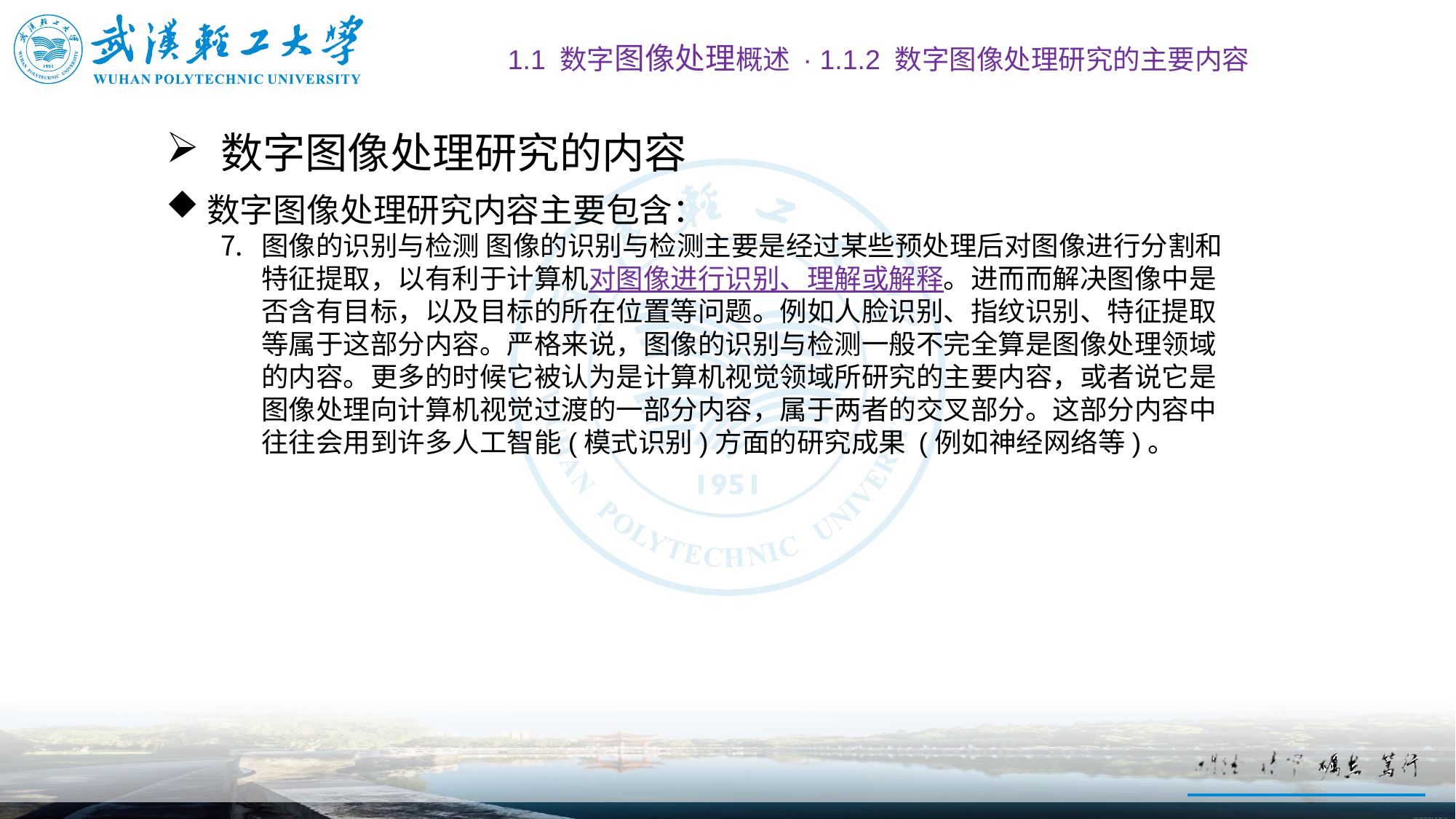

1.1 数字图像处理概述 · 1.1.2 数字图像处理研究的主要内容
# 数字图像处理研究的内容
数字图像处理研究内容主要包含：
图像的识别与检测 图像的识别与检测主要是经过某些预处理后对图像进行分割和特征提取，以有利于计算机对图像进行识别、理解或解释。进而而解决图像中是否含有目标，以及目标的所在位置等问题。例如人脸识别、指纹识别、特征提取等属于这部分内容。严格来说，图像的识别与检测一般不完全算是图像处理领域的内容。更多的时候它被认为是计算机视觉领域所研究的主要内容，或者说它是图像处理向计算机视觉过渡的一部分内容，属于两者的交叉部分。这部分内容中往往会用到许多人工智能(模式识别)方面的研究成果 (例如神经网络等)。